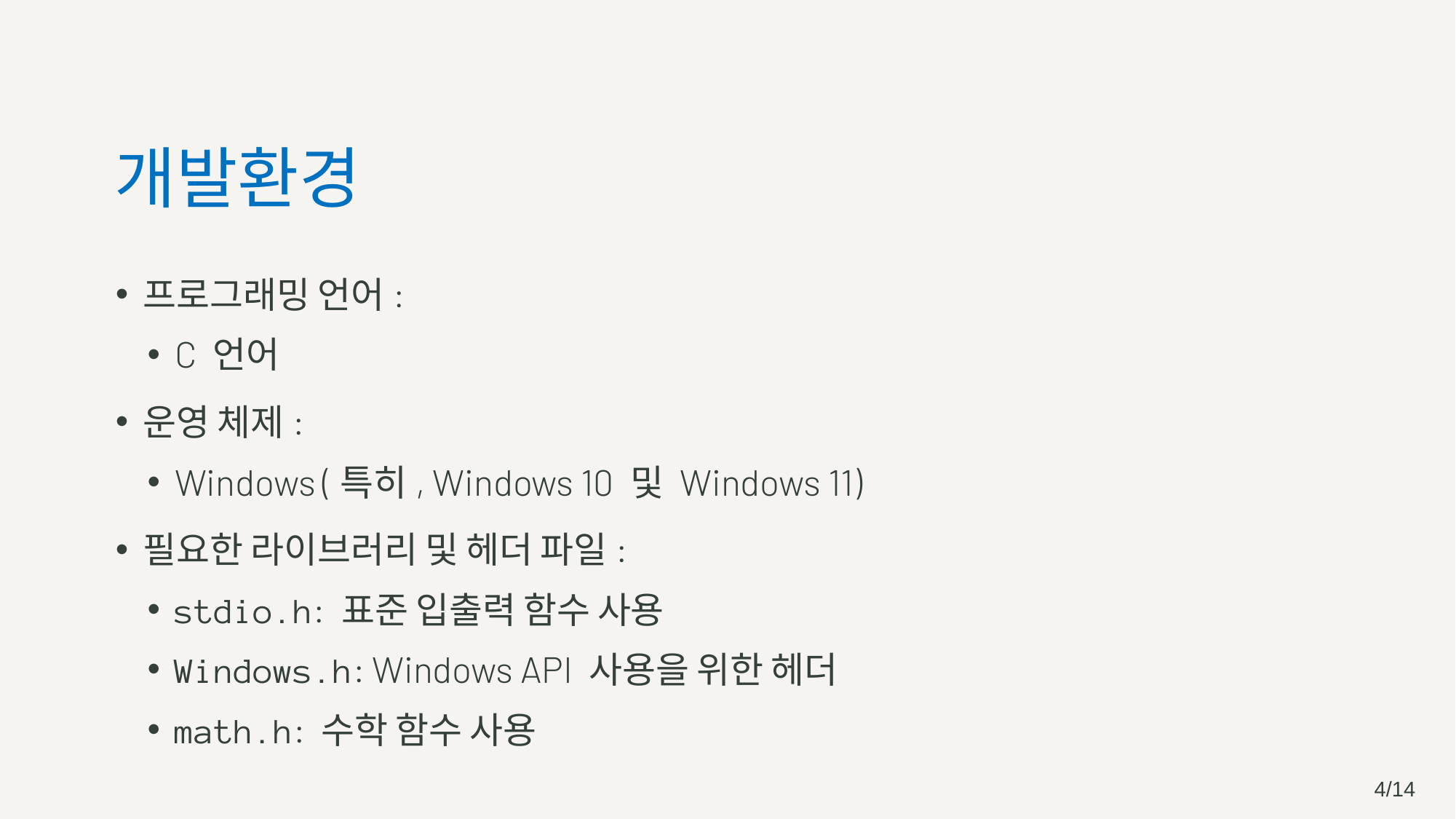

# 개발환경
프로그래밍 언어:
C 언어
운영 체제:
Windows (특히, Windows 10 및 Windows 11)
필요한 라이브러리 및 헤더 파일:
stdio.h: 표준 입출력 함수 사용
Windows.h: Windows API 사용을 위한 헤더
math.h: 수학 함수 사용

4/14